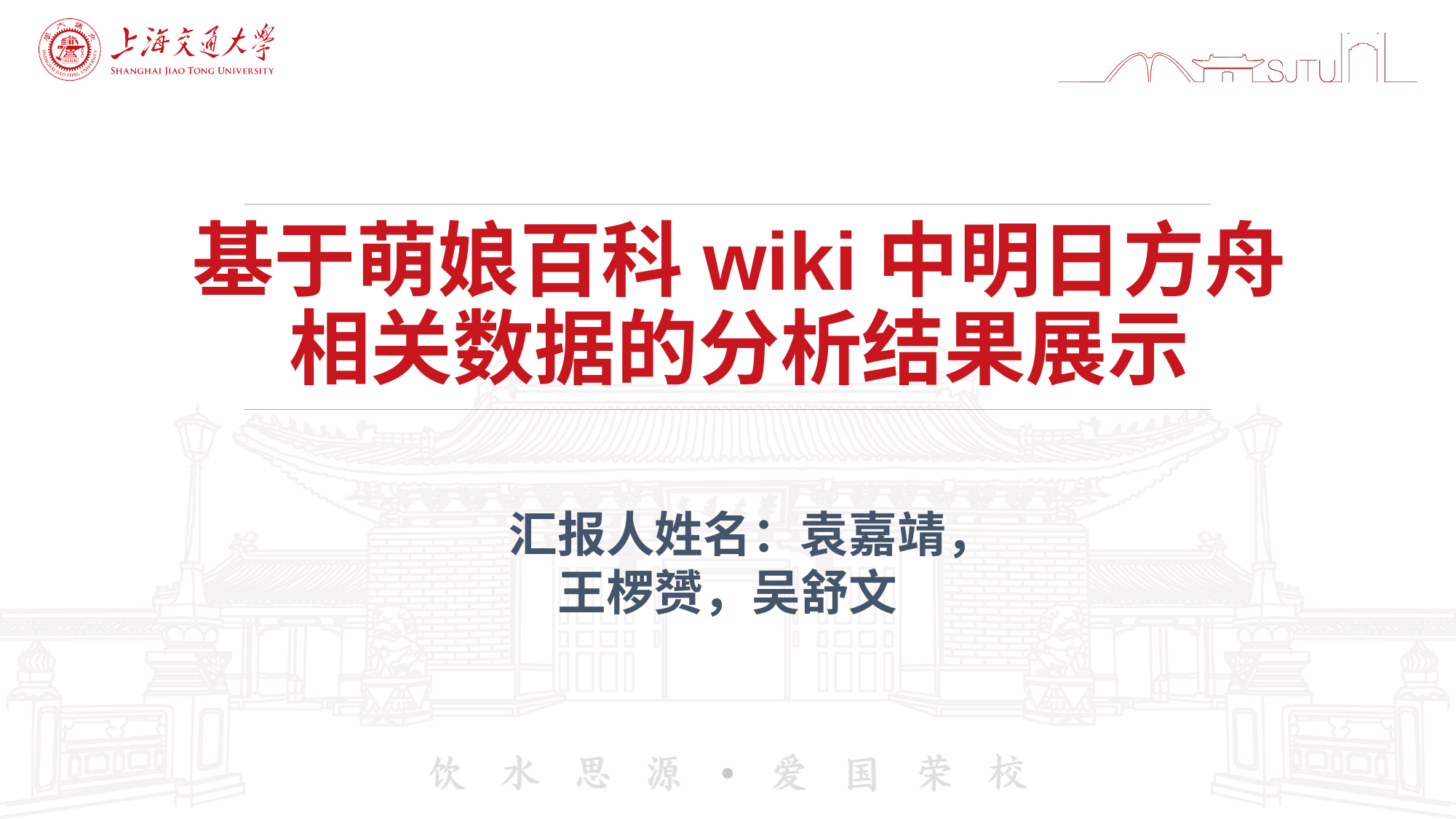

# 基于萌娘百科wiki中明日方舟相关数据的分析结果展示
汇报人姓名：袁嘉靖，王椤赟，吴舒文